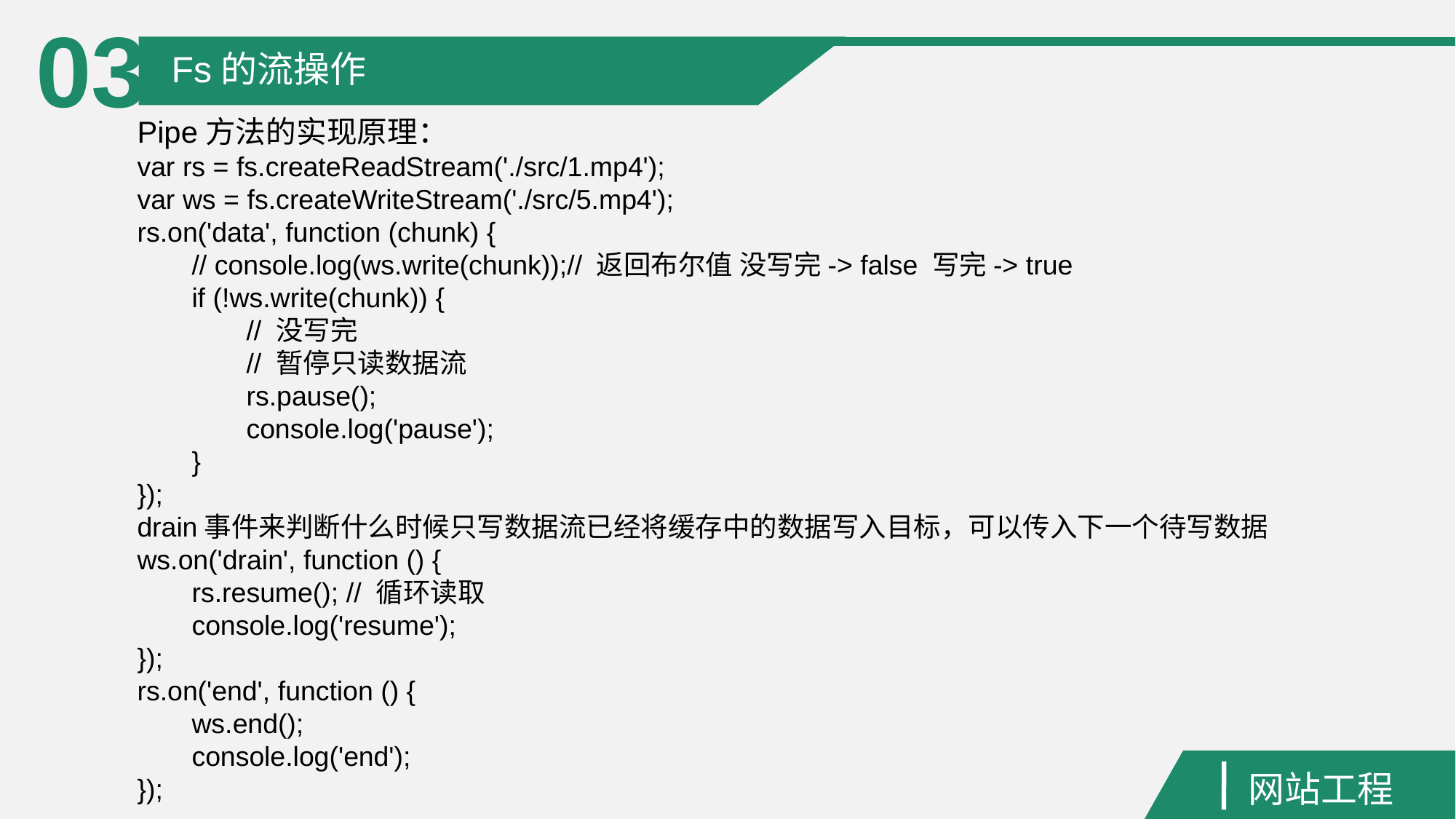

03

Fs的流操作
Pipe方法的实现原理：
var rs = fs.createReadStream('./src/1.mp4');
var ws = fs.createWriteStream('./src/5.mp4');
rs.on('data', function (chunk) {
// console.log(ws.write(chunk));// 返回布尔值 没写完-> false 写完-> true
if (!ws.write(chunk)) {
// 没写完
// 暂停只读数据流
rs.pause();
console.log('pause');
}
});
drain事件来判断什么时候只写数据流已经将缓存中的数据写入目标，可以传入下一个待写数据
ws.on('drain', function () {
rs.resume(); // 循环读取
console.log('resume');
});
rs.on('end', function () {
ws.end();
console.log('end');
});